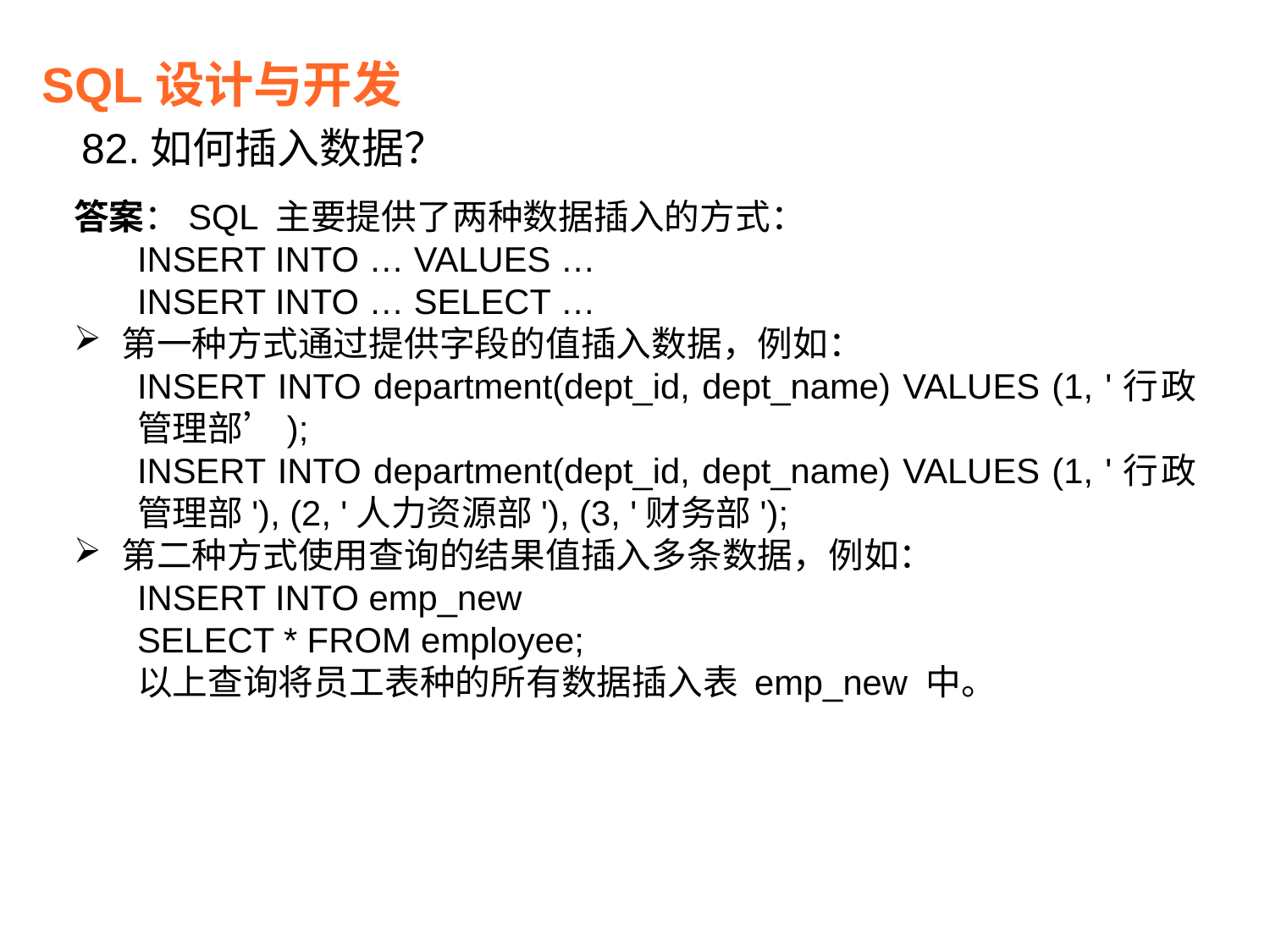

SQL设计与开发
82.如何插入数据？
答案：SQL 主要提供了两种数据插入的方式：
INSERT INTO … VALUES …
INSERT INTO … SELECT …
第一种方式通过提供字段的值插入数据，例如：
INSERT INTO department(dept_id, dept_name) VALUES (1, '行政管理部’);
INSERT INTO department(dept_id, dept_name) VALUES (1, '行政管理部'), (2, '人力资源部'), (3, '财务部');
第二种方式使用查询的结果值插入多条数据，例如：
INSERT INTO emp_new
SELECT * FROM employee;
以上查询将员工表种的所有数据插入表 emp_new 中。